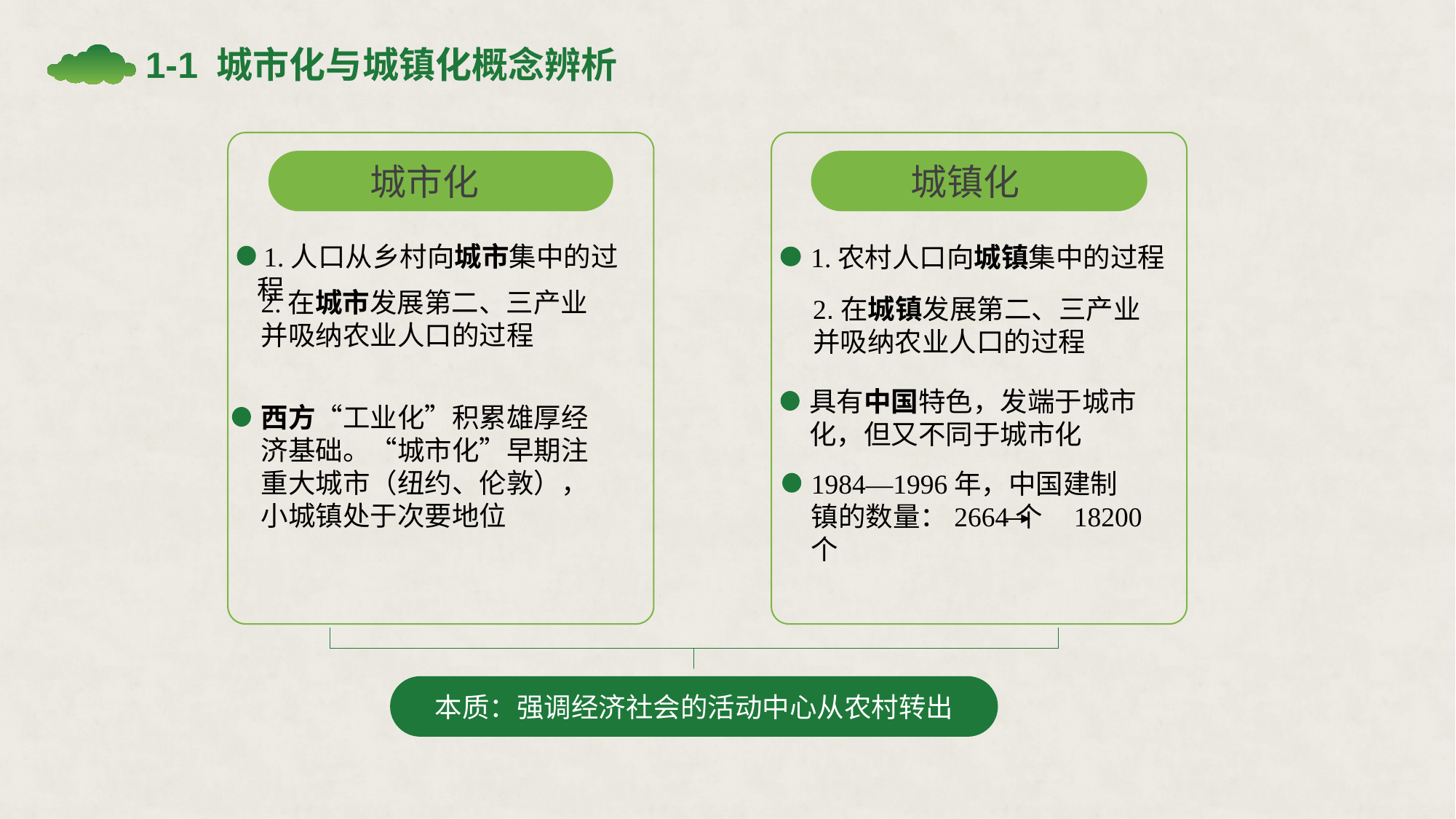

1-1 城市化与城镇化概念辨析

城市化
 1.人口从乡村向城市集中的过程

2.在城市发展第二、三产业并吸纳农业人口的过程
西方“工业化”积累雄厚经济基础。“城市化”早期注重大城市（纽约、伦敦），小城镇处于次要地位

城镇化
1.农村人口向城镇集中的过程

2.在城镇发展第二、三产业并吸纳农业人口的过程
具有中国特色，发端于城市化，但又不同于城市化

1984—1996年，中国建制镇的数量：2664个    18200个

本质：强调经济社会的活动中心从农村转出